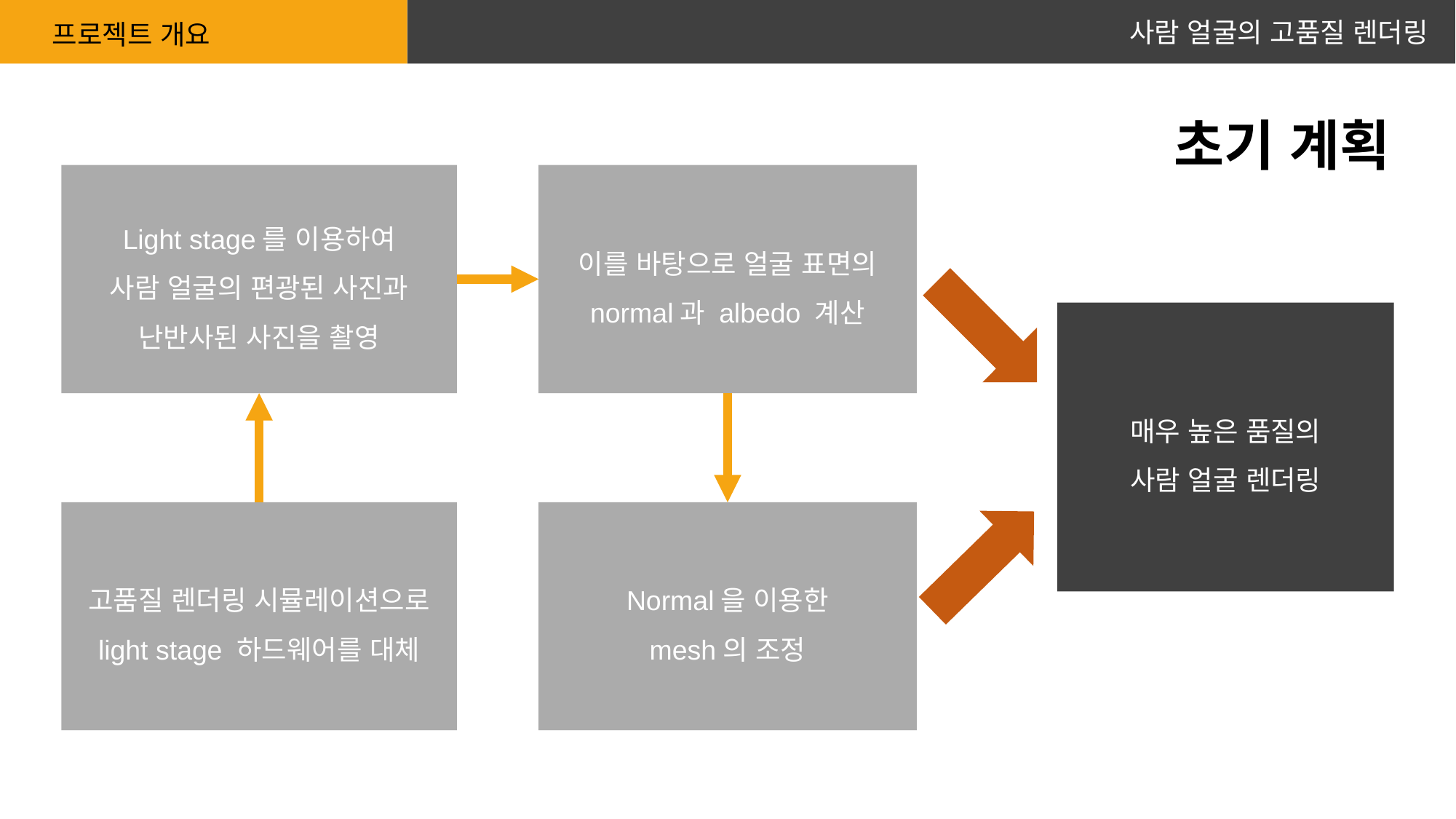

사람 얼굴의 고품질 렌더링
프로젝트 개요
초기 계획
Light stage를 이용하여
사람 얼굴의 편광된 사진과
난반사된 사진을 촬영
이를 바탕으로 얼굴 표면의 normal과 albedo 계산

매우 높은 품질의
사람 얼굴 렌더링
Normal을 이용한
mesh의 조정
고품질 렌더링 시뮬레이션으로
light stage 하드웨어를 대체